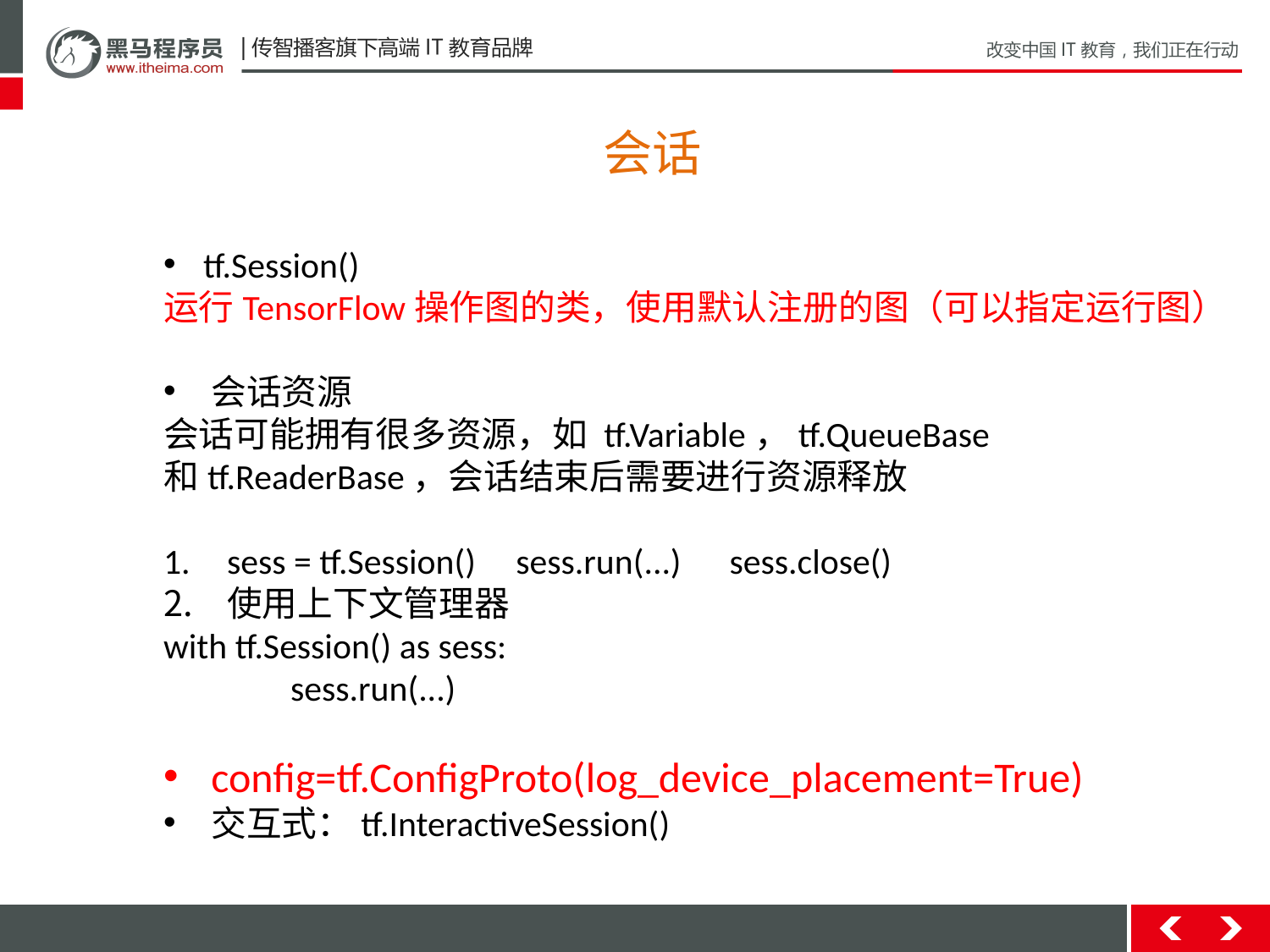

会话
tf.Session()
运行TensorFlow操作图的类，使用默认注册的图（可以指定运行图）

会话资源
会话可能拥有很多资源，如 tf.Variable，tf.QueueBase
和tf.ReaderBase，会话结束后需要进行资源释放

sess = tf.Session()     sess.run(...)      sess.close()
使用上下文管理器
with tf.Session() as sess:
	sess.run(...)

config=tf.ConfigProto(log_device_placement=True)
交互式：tf.InteractiveSession()